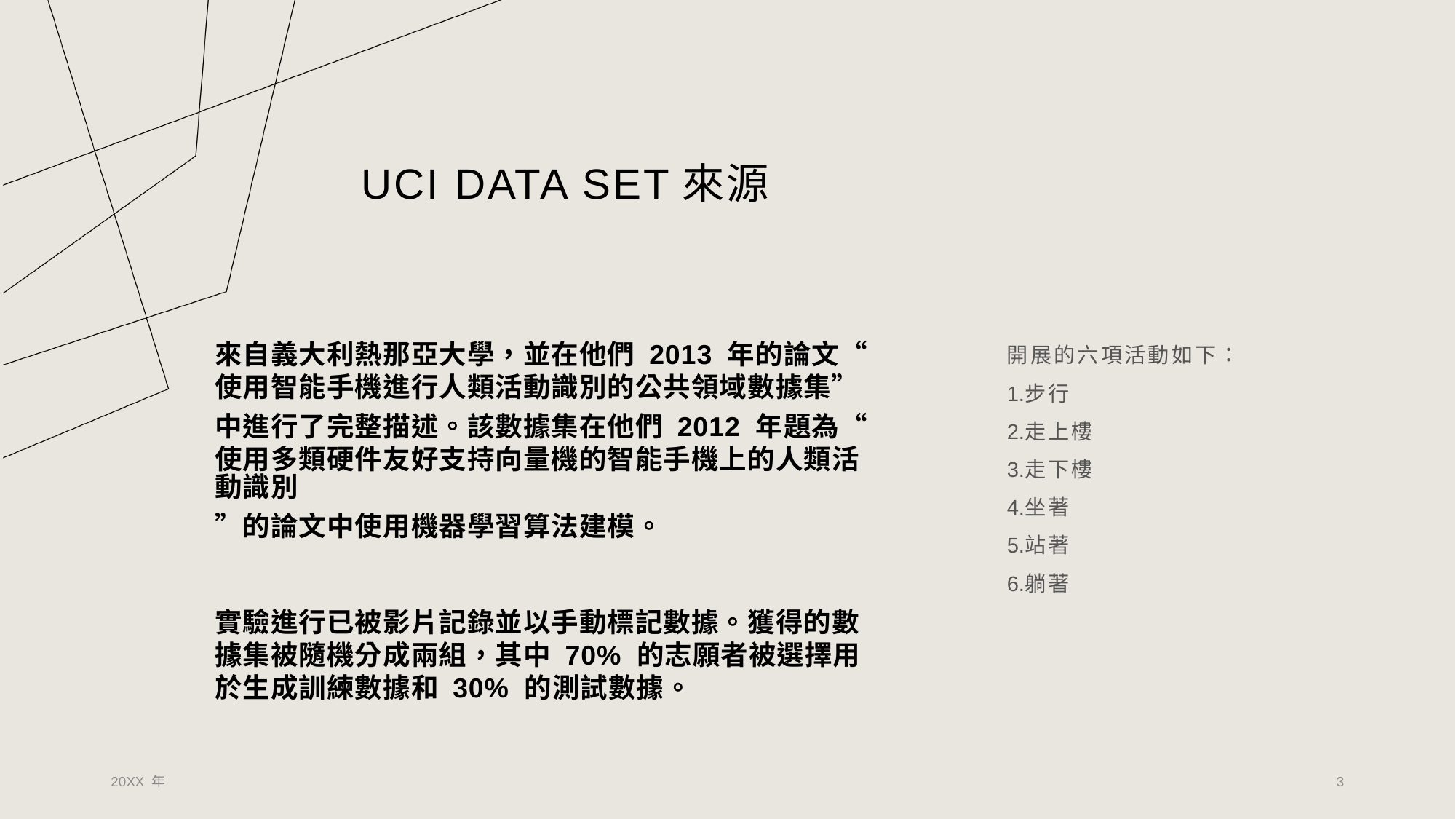

# UCI Data Set來源
來自義大利熱那亞大學，並在他們 2013 年的論文“使用智能手機進行人類活動識別的公共領域數據集”中進行了完整描述。該數據集在他們 2012 年題為“使用多類硬件友好支持向量機的智能手機上的人類活動識別”的論文中使用機器學習算法建模。

實驗進行已被影片記錄並以手動標記數據。獲得的數據集被隨機分成兩組，其中 70% 的志願者被選擇用於生成訓練數據和 30% 的測試數據。

開展的六項活動如下：
步行
走上樓
走下樓
坐著
站著
躺著

20XX 年
3